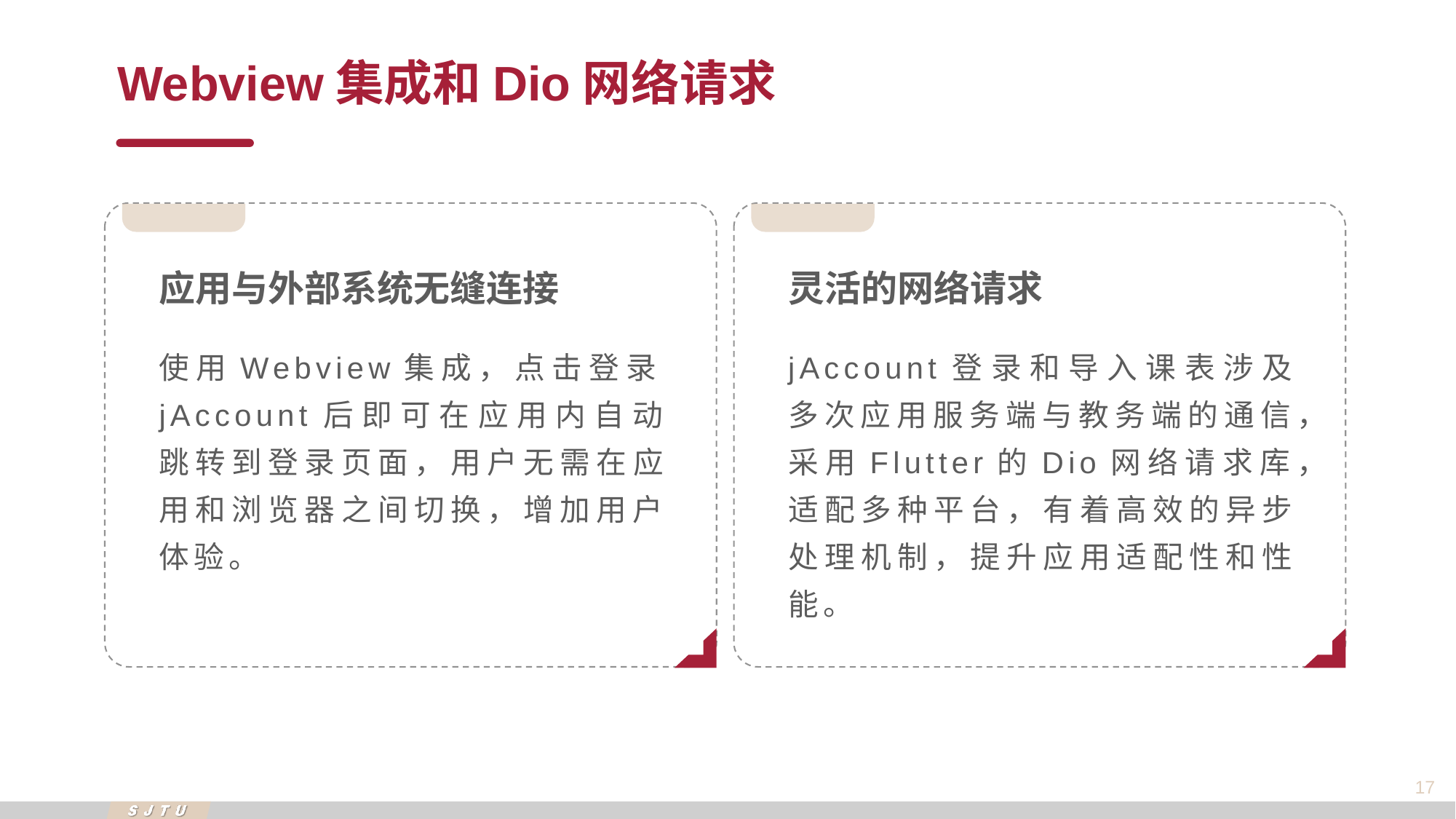

Webview集成和Dio网络请求

应用与外部系统无缝连接
灵活的网络请求
使用Webview集成，点击登录jAccount后即可在应用内自动跳转到登录页面，用户无需在应用和浏览器之间切换，增加用户体验。
jAccount登录和导入课表涉及多次应用服务端与教务端的通信，采用Flutter的Dio网络请求库，适配多种平台，有着高效的异步处理机制，提升应用适配性和性能。
17